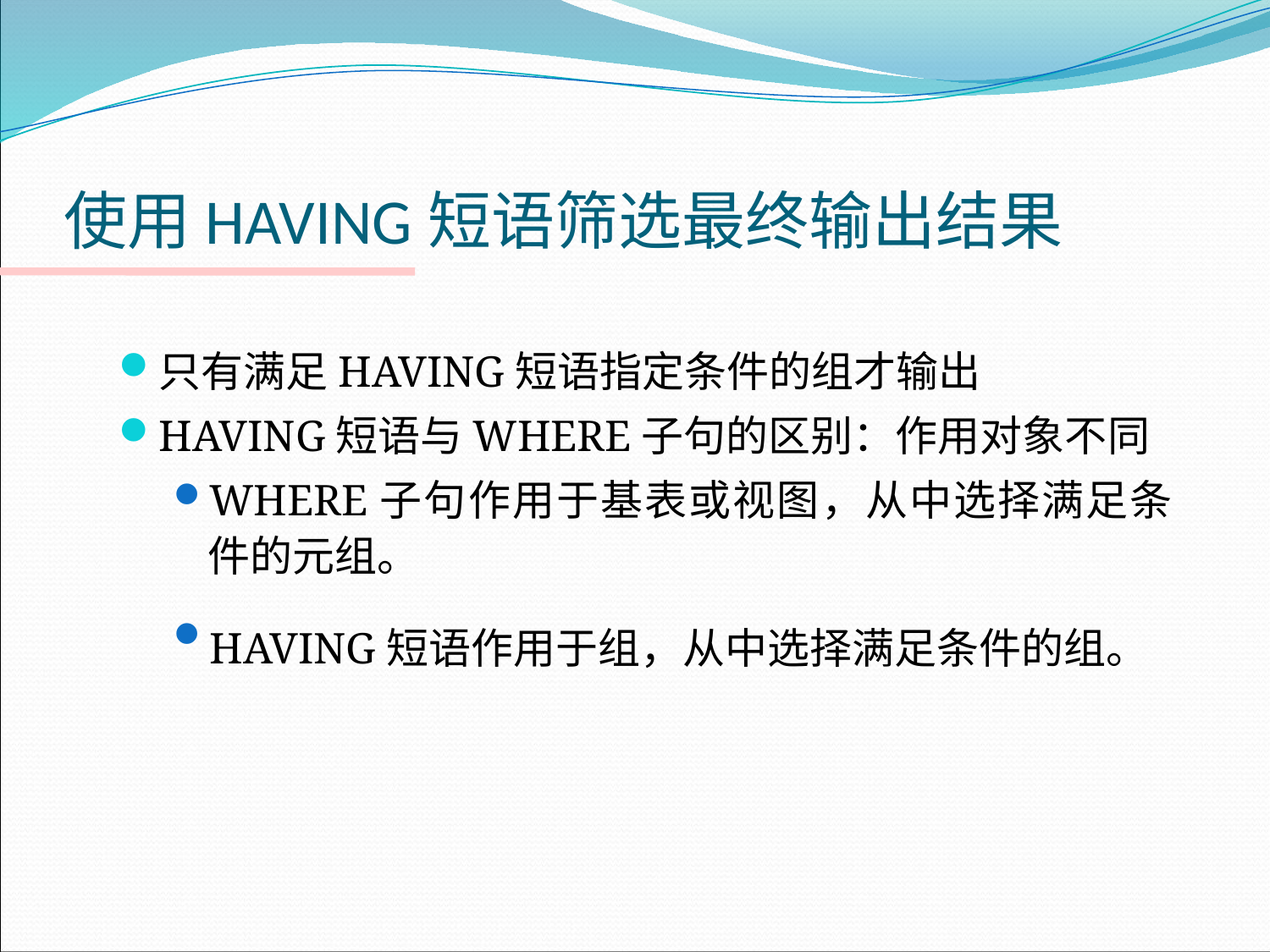

# 使用HAVING短语筛选最终输出结果
只有满足HAVING短语指定条件的组才输出
HAVING短语与WHERE子句的区别：作用对象不同
WHERE子句作用于基表或视图，从中选择满足条件的元组。
HAVING短语作用于组，从中选择满足条件的组。

286